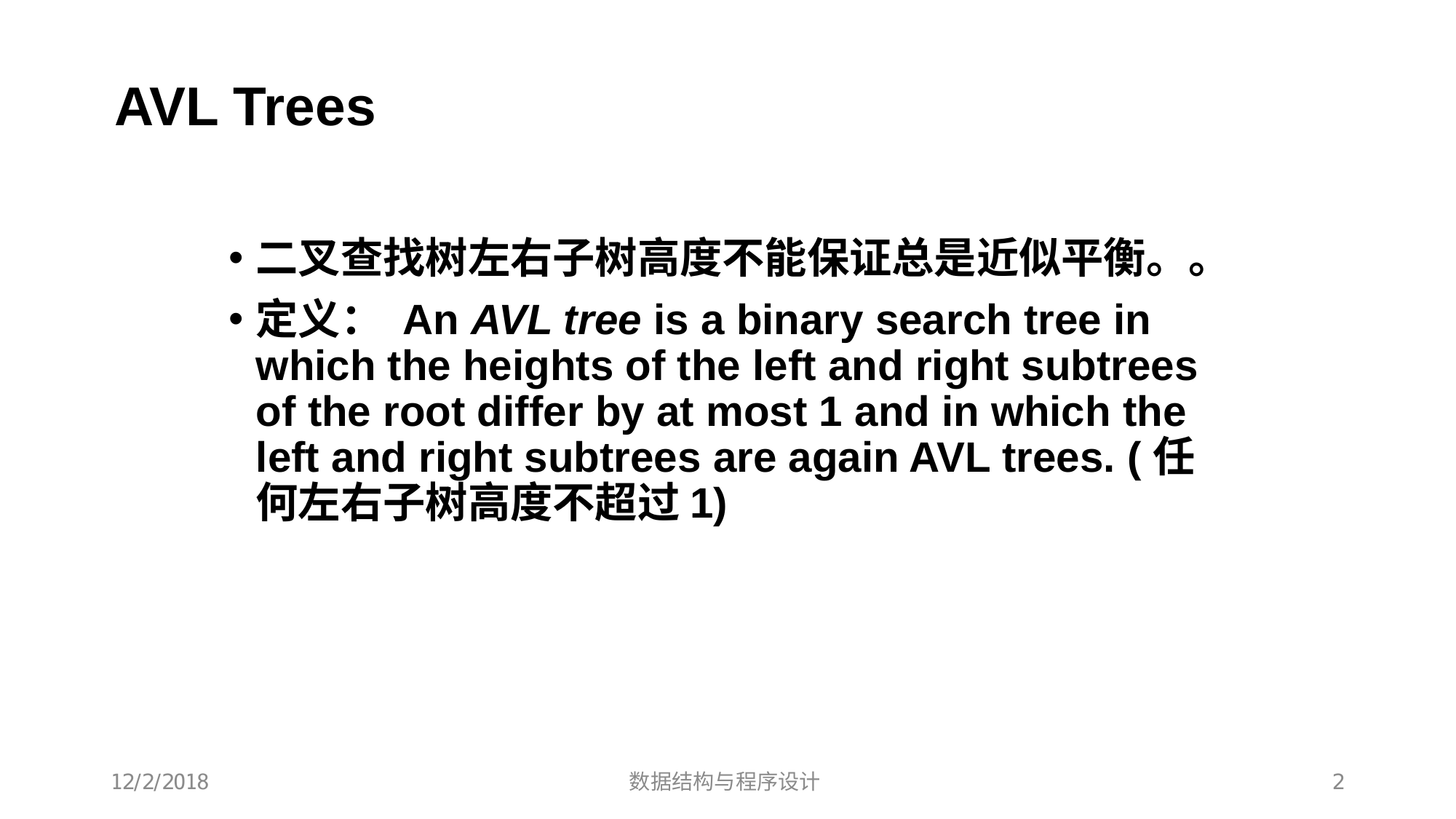

# AVL Trees
二叉查找树左右子树高度不能保证总是近似平衡。。
定义： An AVL tree is a binary search tree in which the heights of the left and right subtrees of the root differ by at most 1 and in which the left and right subtrees are again AVL trees. (任何左右子树高度不超过1)
12/2/2018
数据结构与程序设计
2